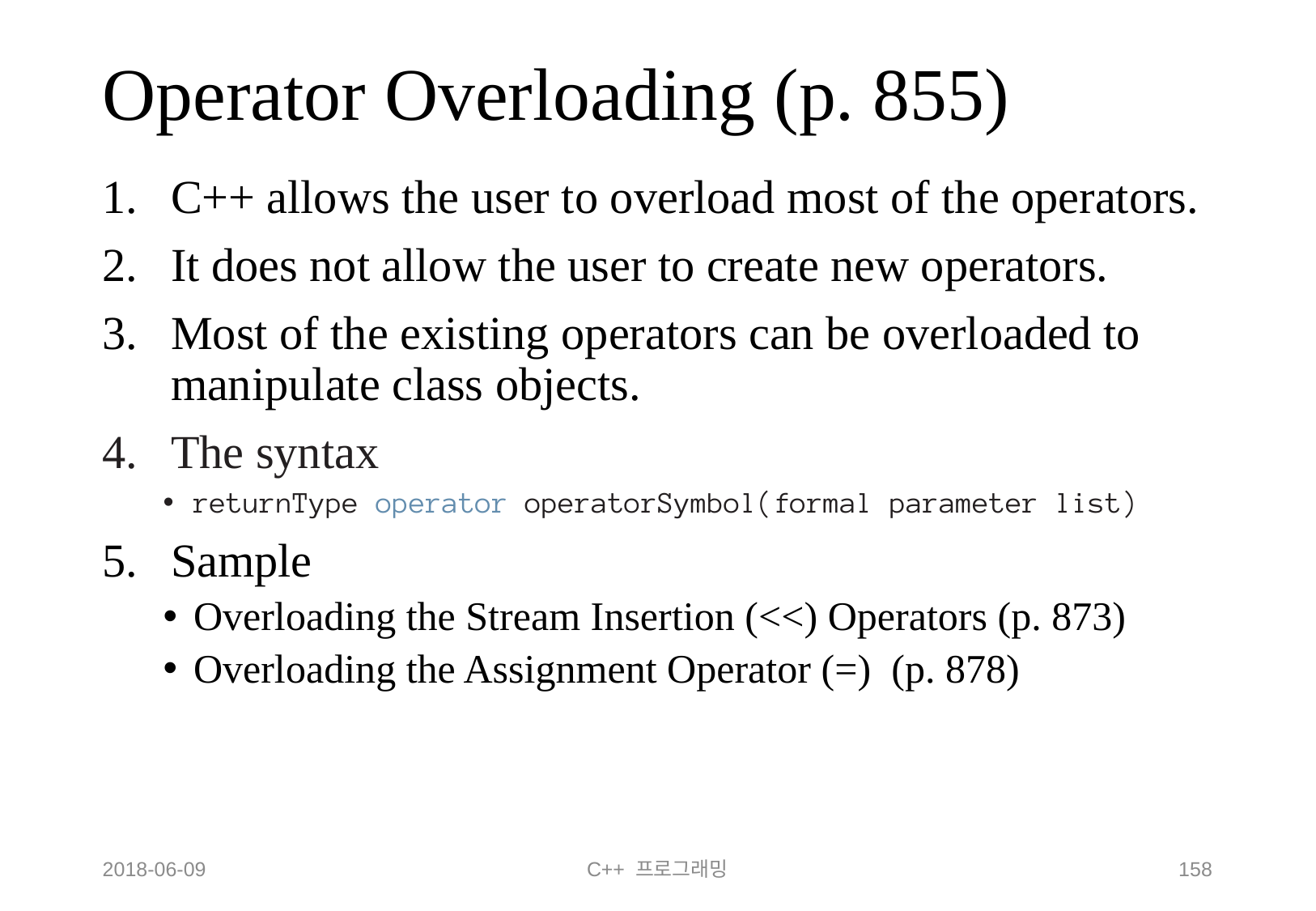

# Operator Overloading (p. 855)
C++ allows the user to overload most of the operators.
It does not allow the user to create new operators.
Most of the existing operators can be overloaded to manipulate class objects.
The syntax
returnType operator operatorSymbol(formal parameter list)
Sample
Overloading the Stream Insertion (<<) Operators (p. 873)
Overloading the Assignment Operator (=)  (p. 878)

2018-06-09
C++ 프로그래밍
158